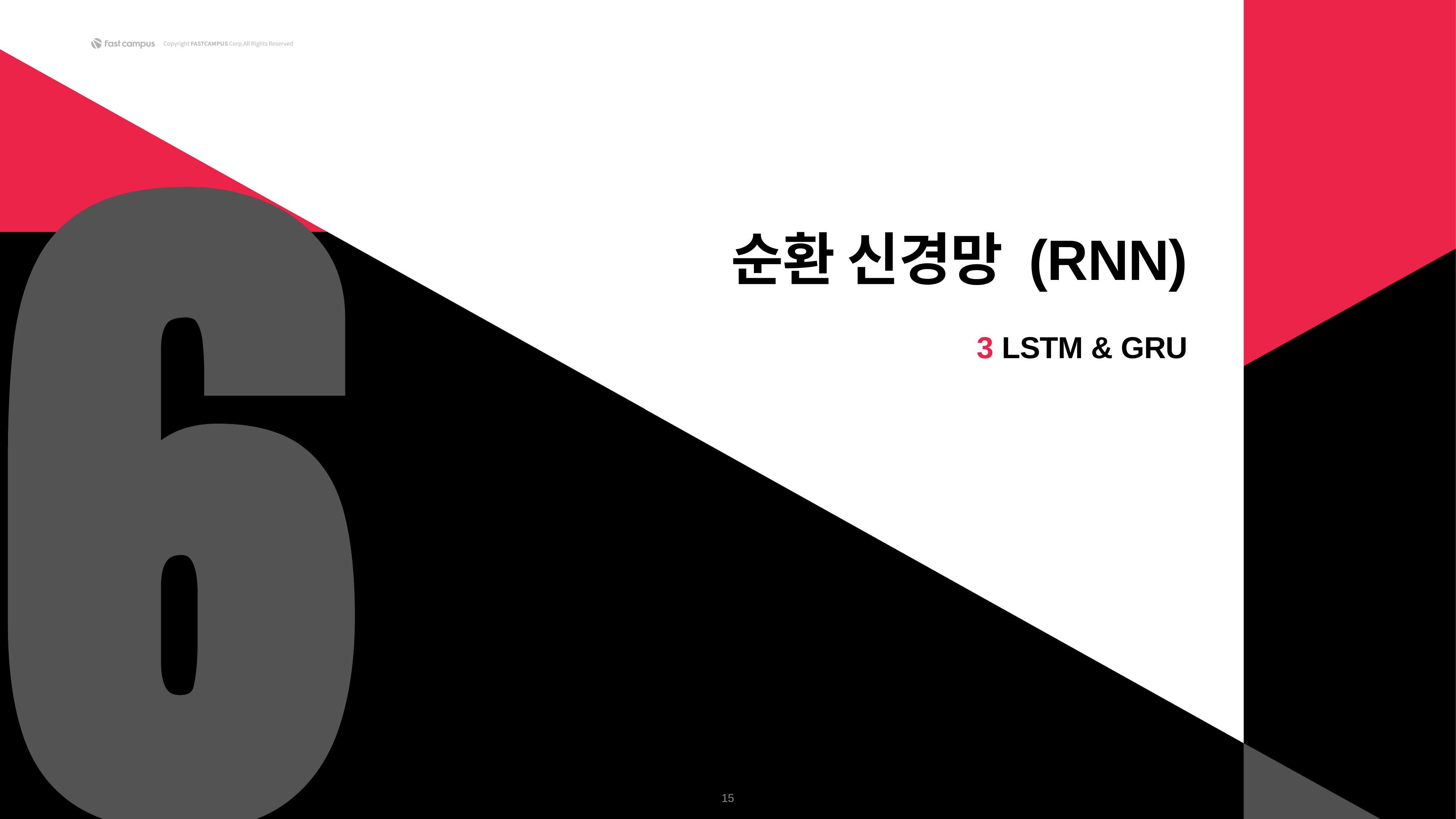

6
순환 신경망 (RNN)

3 LSTM & GRU

15